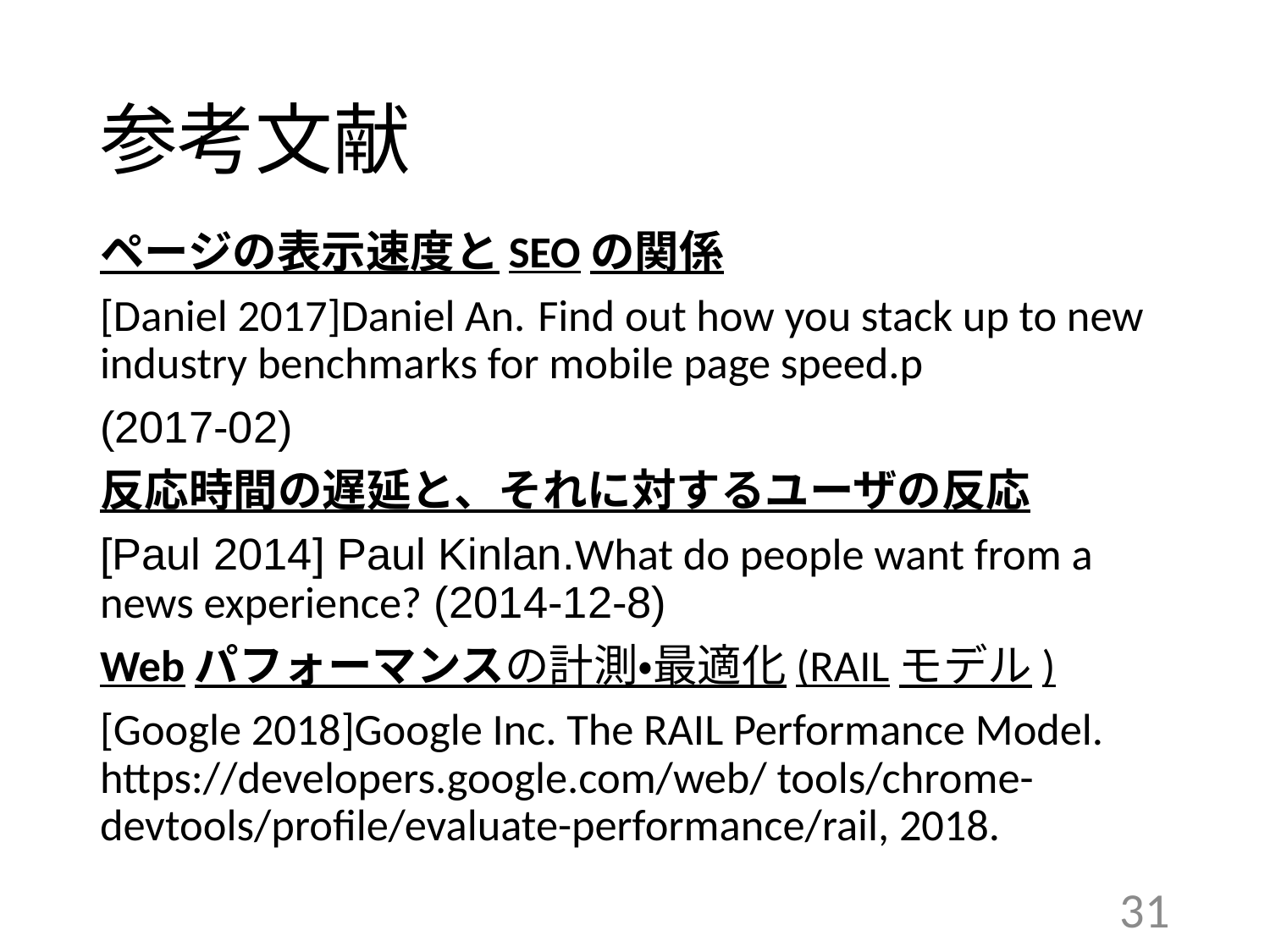

# 参考文献
ページの表示速度とSEOの関係
[Daniel 2017]Daniel An. Find out how you stack up to new industry benchmarks for mobile page speed.p
(2017-02)
反応時間の遅延と、それに対するユーザの反応
[Paul 2014] Paul Kinlan.What do people want from a news experience? (2014-12-8)
Webパフォーマンスの計測・最適化(RAILモデル)
[Google 2018]Google Inc. The RAIL Performance Model. https://developers.google.com/web/ tools/chrome-devtools/profile/evaluate-performance/rail, 2018.
31